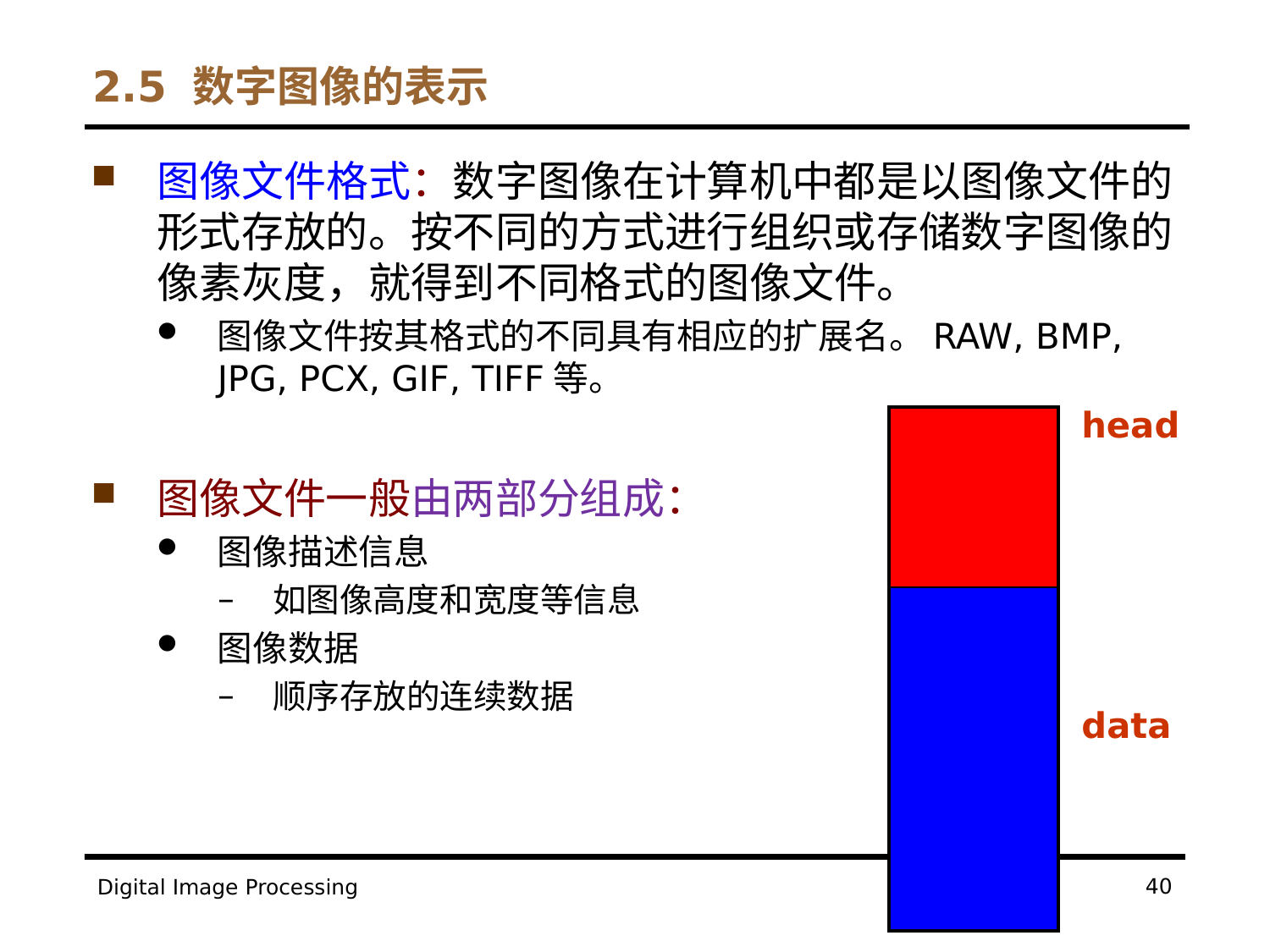

2.5 数字图像的表示
图像文件格式：数字图像在计算机中都是以图像文件的形式存放的。按不同的方式进行组织或存储数字图像的像素灰度，就得到不同格式的图像文件。
图像文件按其格式的不同具有相应的扩展名。RAW, BMP, JPG, PCX, GIF, TIFF等。

图像文件一般由两部分组成：
图像描述信息
如图像高度和宽度等信息
图像数据
顺序存放的连续数据

head

data
|  |
| --- |
|  |
40
Digital Image Processing